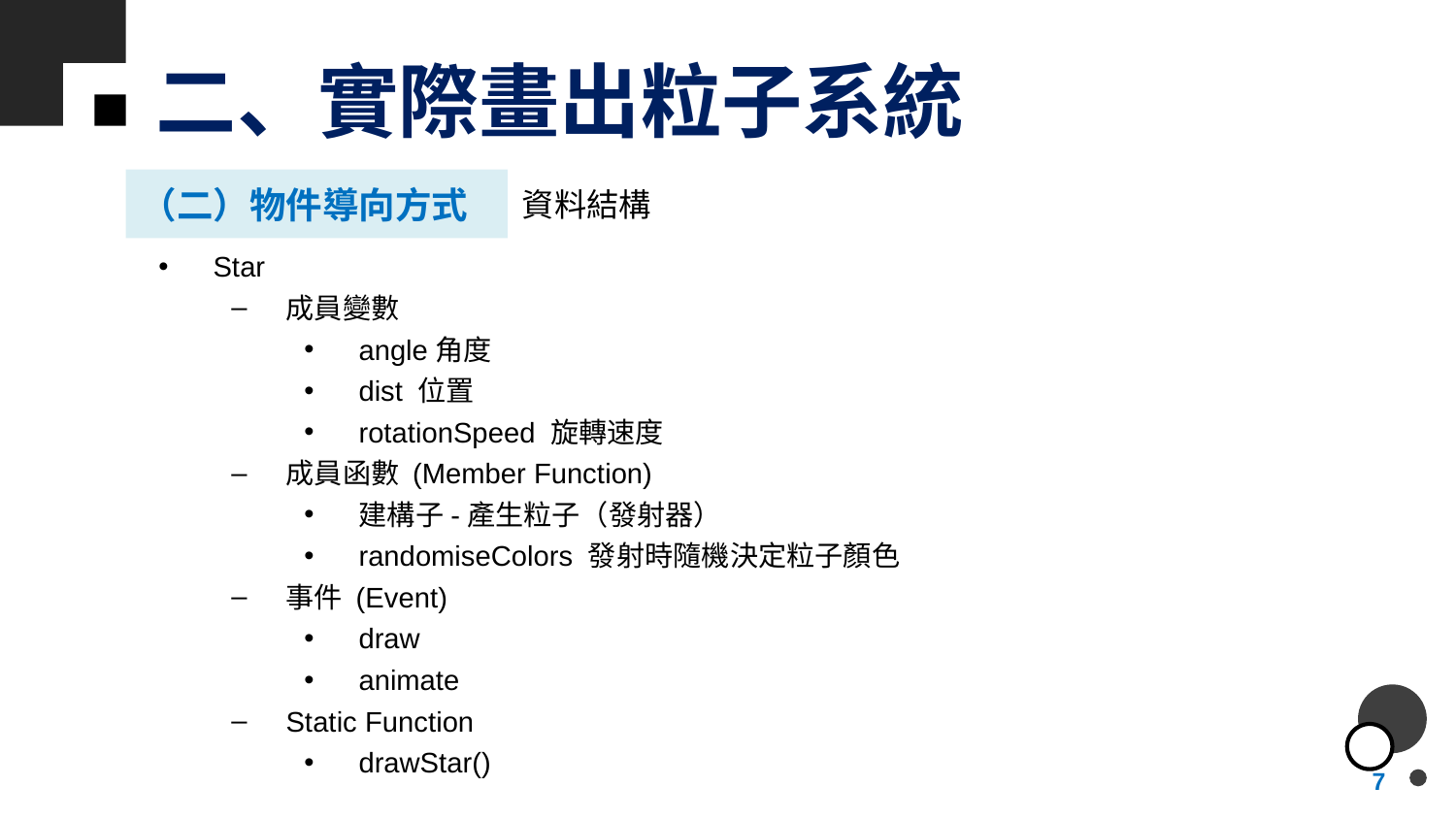

# 二、實際畫出粒子系統
（二）物件導向方式
資料結構
Star
成員變數
angle角度
dist 位置
rotationSpeed 旋轉速度
成員函數 (Member Function)
建構子-產生粒子（發射器）
randomiseColors 發射時隨機決定粒子顏色
事件 (Event)
draw
animate
Static Function
drawStar()

7